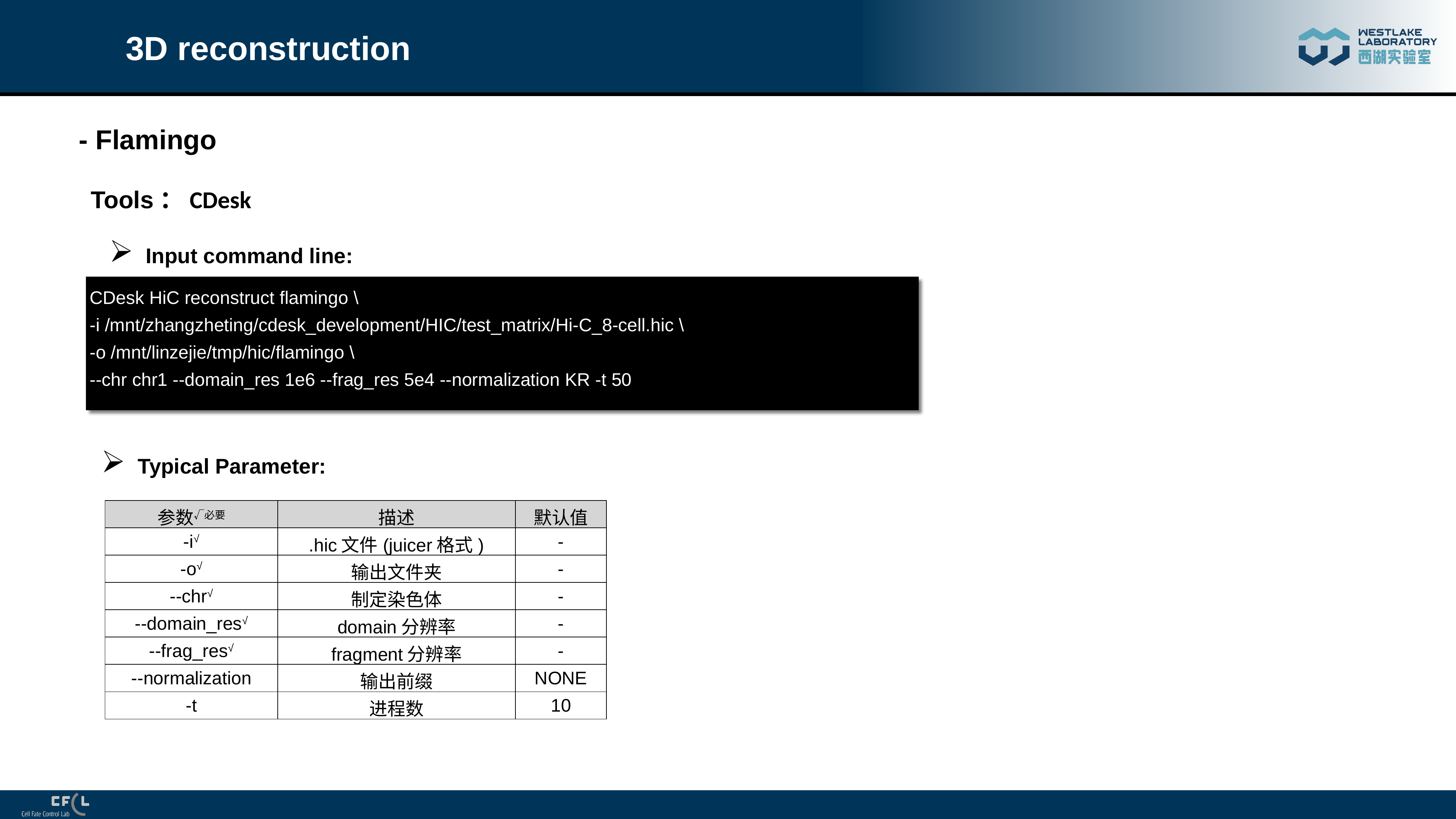

# 3D reconstruction
- Flamingo
Tools：CDesk
Input command line:
CDesk HiC reconstruct flamingo \
-i /mnt/zhangzheting/cdesk_development/HIC/test_matrix/Hi-C_8-cell.hic \
-o /mnt/linzejie/tmp/hic/flamingo \
--chr chr1 --domain_res 1e6 --frag_res 5e4 --normalization KR -t 50
Typical Parameter:
| 参数√必要 | 描述 | 默认值 |
| --- | --- | --- |
| -i√ | .hic文件(juicer格式) | - |
| -o√ | 输出文件夹 | - |
| --chr√ | 制定染色体 | - |
| --domain\_res√ | domain分辨率 | - |
| --frag\_res√ | fragment分辨率 | - |
| --normalization | 输出前缀 | NONE |
| -t | 进程数 | 10 |